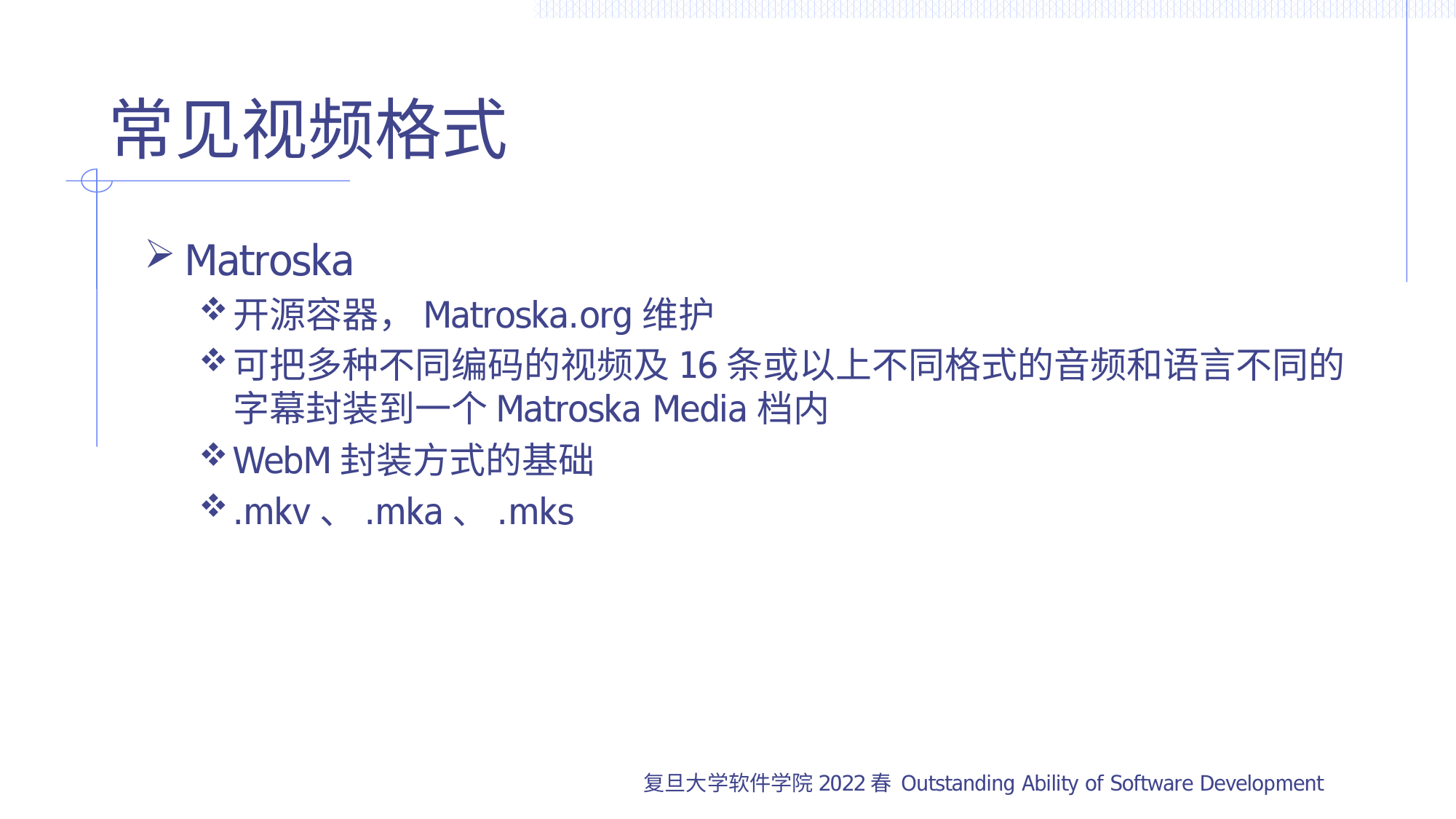

# 常见视频格式
Matroska
开源容器，Matroska.org维护
可把多种不同编码的视频及16条或以上不同格式的音频和语言不同的字幕封装到一个Matroska Media档内
WebM封装方式的基础
.mkv、.mka、.mks